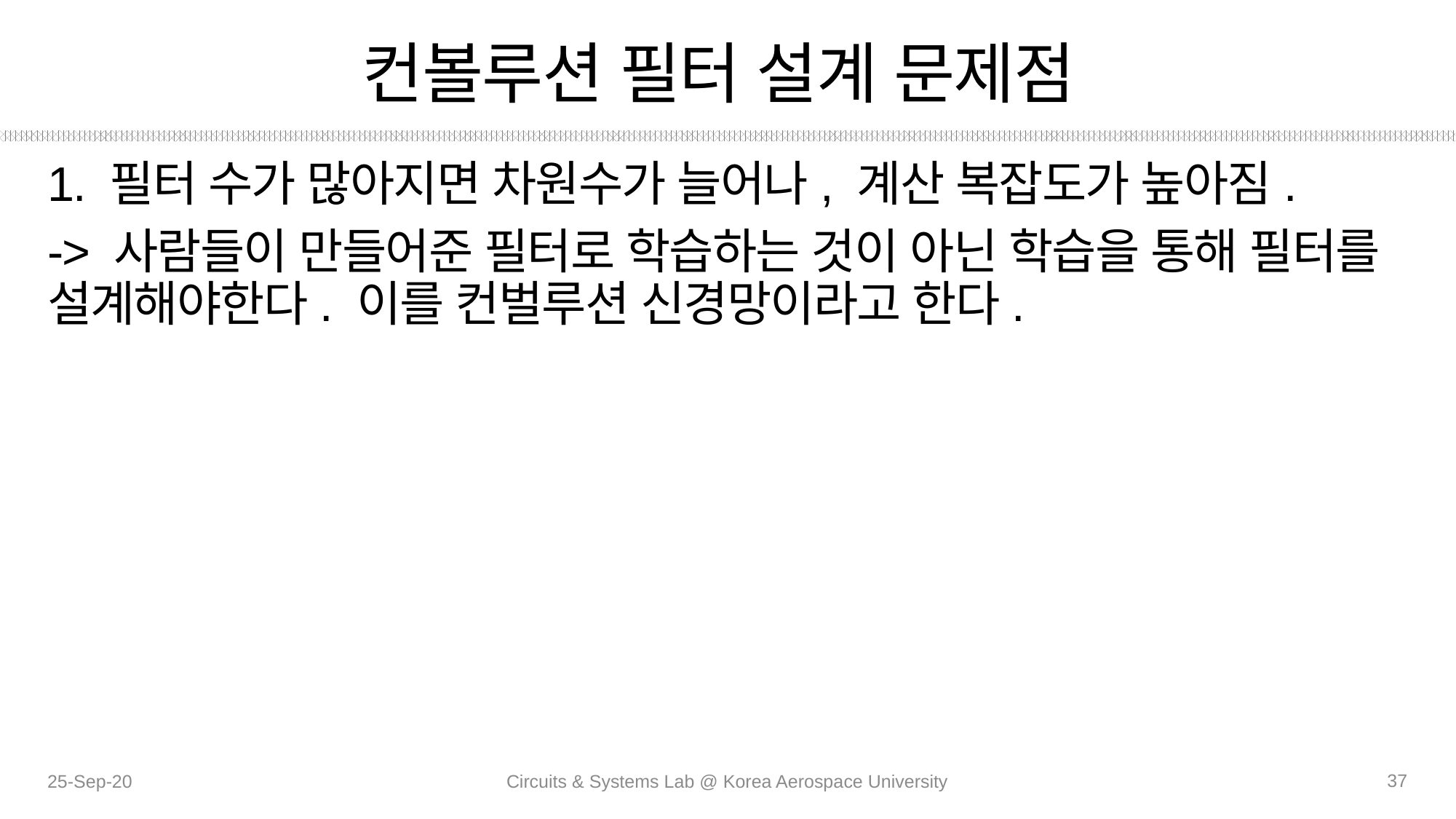

# 컨볼루션 필터 설계 문제점
1. 필터 수가 많아지면 차원수가 늘어나, 계산 복잡도가 높아짐.
-> 사람들이 만들어준 필터로 학습하는 것이 아닌 학습을 통해 필터를 설계해야한다. 이를 컨벌루션 신경망이라고 한다.
37
25-Sep-20
Circuits & Systems Lab @ Korea Aerospace University